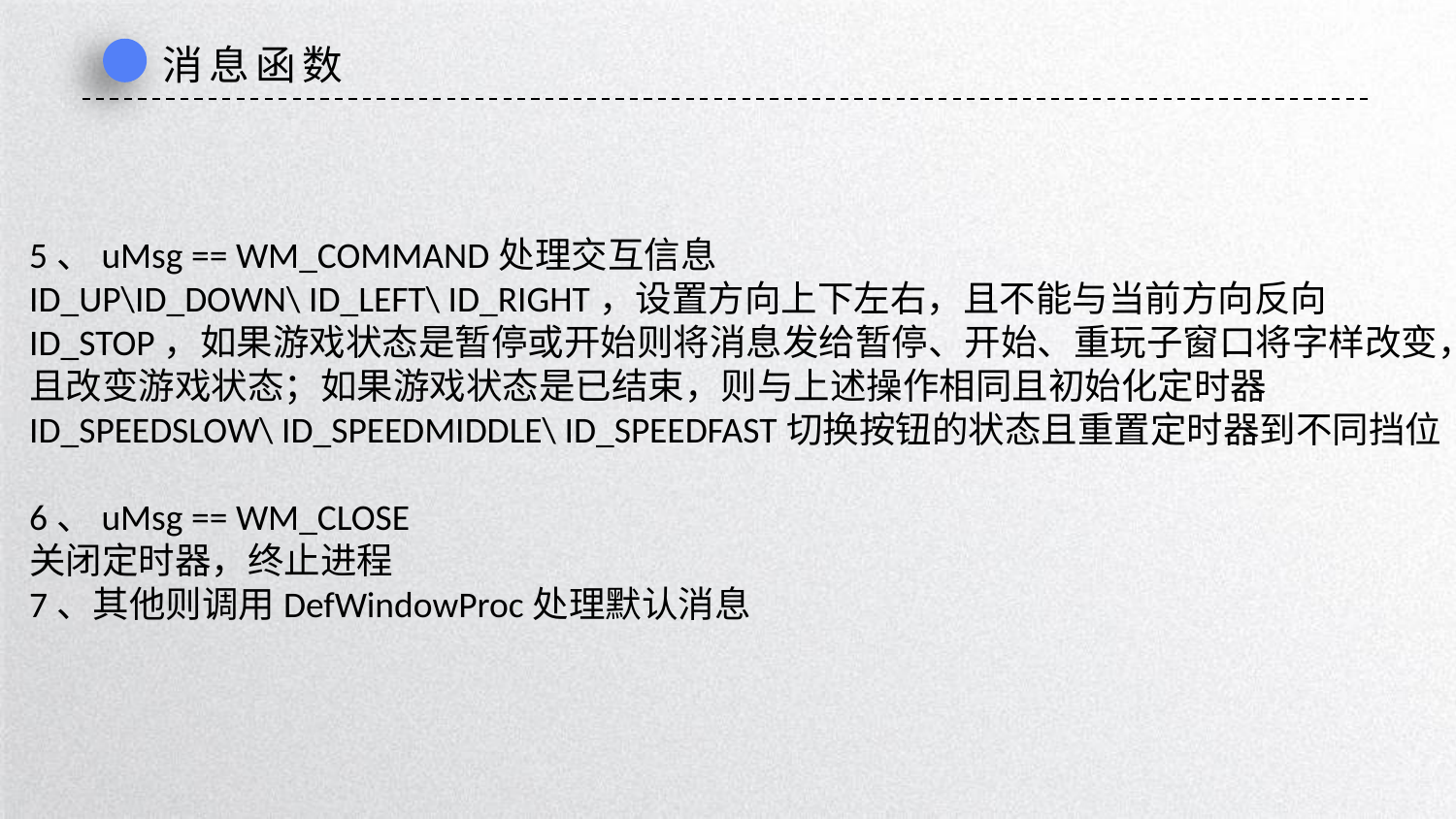

消息函数

5、uMsg == WM_COMMAND处理交互信息
ID_UP\ID_DOWN\ ID_LEFT\ ID_RIGHT，设置方向上下左右，且不能与当前方向反向
ID_STOP，如果游戏状态是暂停或开始则将消息发给暂停、开始、重玩子窗口将字样改变，且改变游戏状态；如果游戏状态是已结束，则与上述操作相同且初始化定时器
ID_SPEEDSLOW\ ID_SPEEDMIDDLE\ ID_SPEEDFAST切换按钮的状态且重置定时器到不同挡位

6、uMsg == WM_CLOSE
关闭定时器，终止进程
7、其他则调用DefWindowProc处理默认消息

延时符